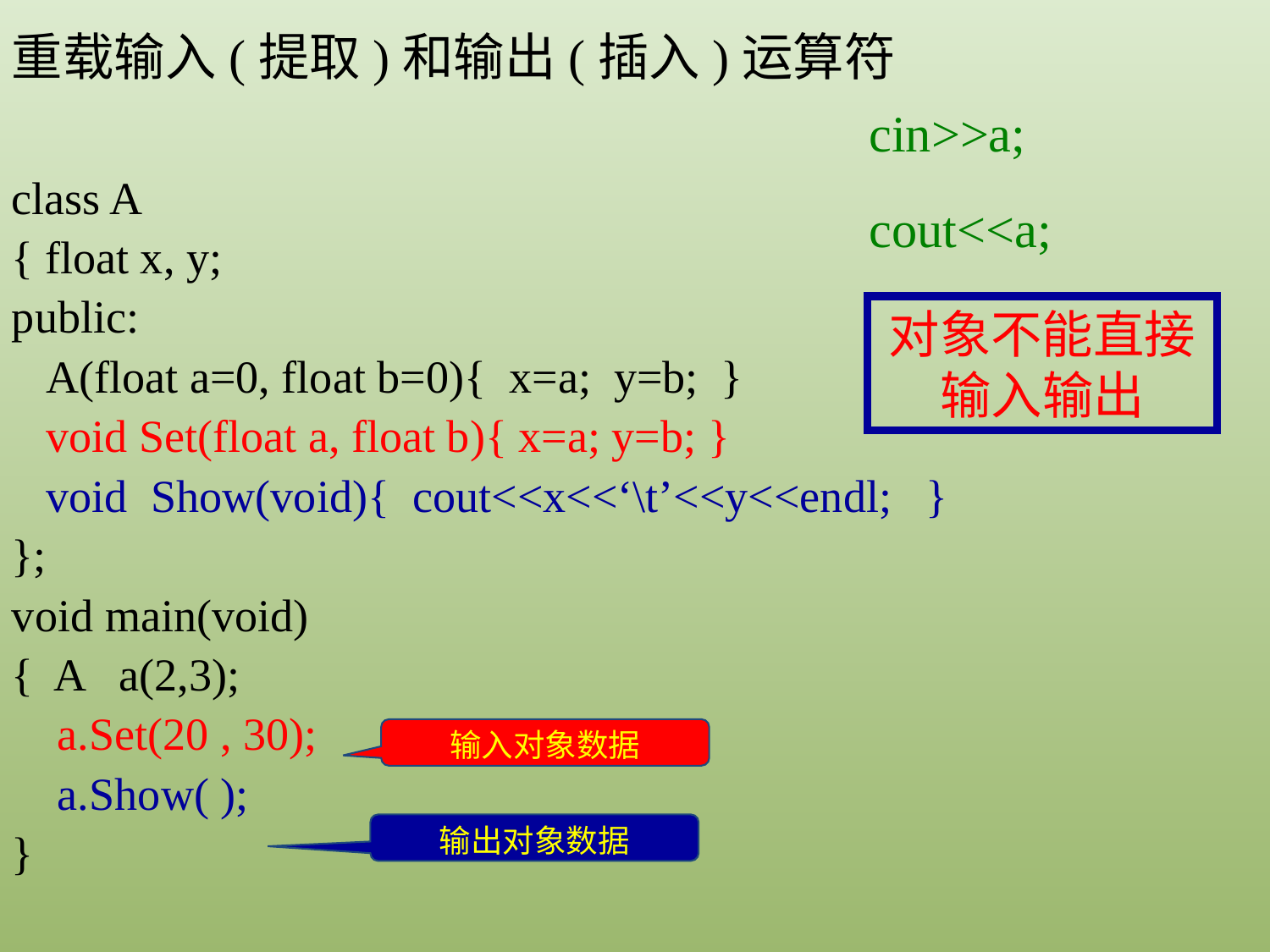

重载输入(提取)和输出(插入)运算符
cin>>a;
class A
{ float x, y;
public:
   A(float a=0, float b=0){  x=a;  y=b;  }
   void Set(float a, float b){ x=a; y=b; }
   void  Show(void){  cout<<x<<‘\t’<<y<<endl;   }
};
void main(void)
{  A   a(2,3);
    a.Set(20 , 30);
    a.Show( );
}
cout<<a;
对象不能直接输入输出
输入对象数据
输出对象数据
889